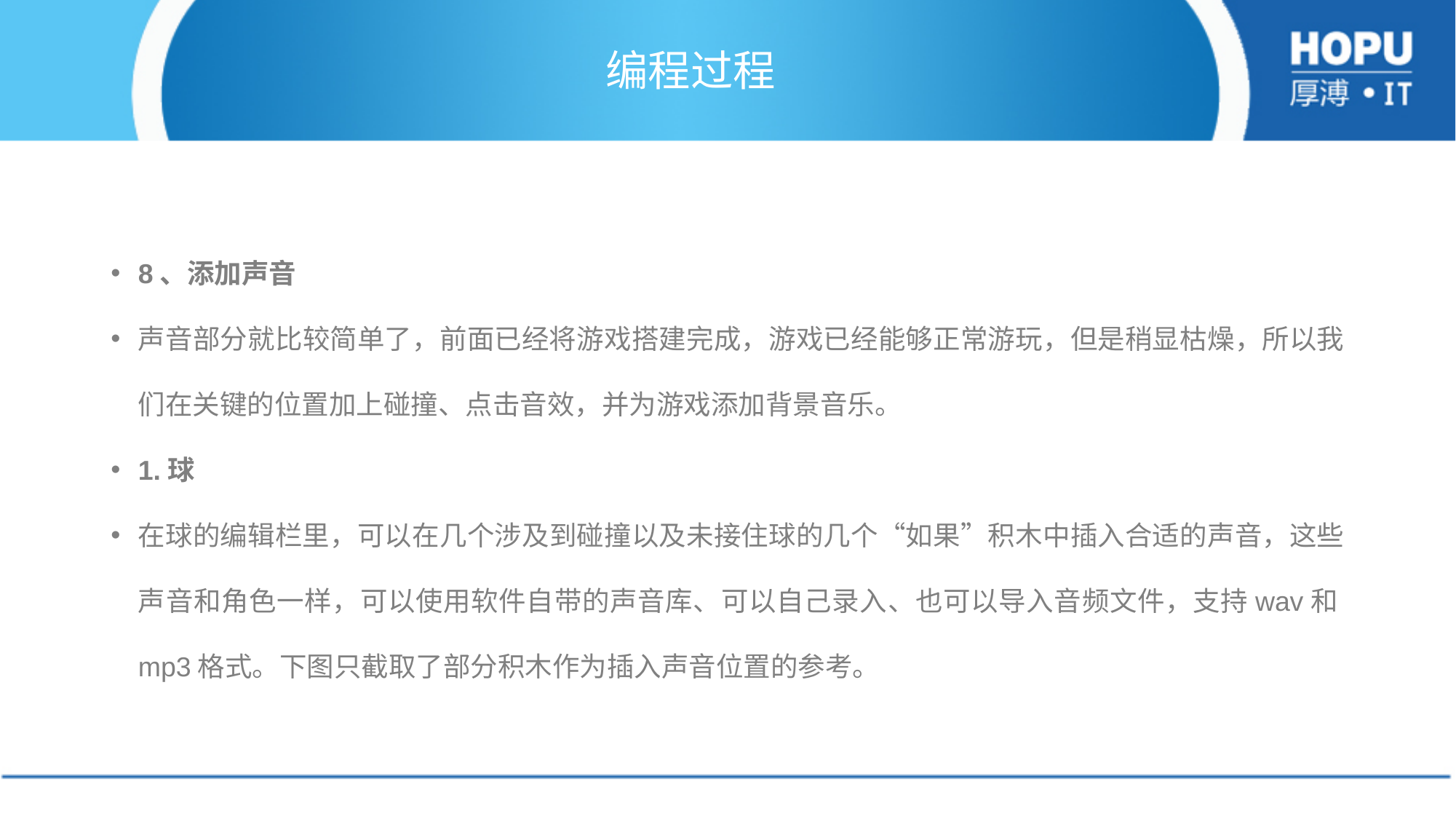

# 编程过程
8、添加声音
声音部分就比较简单了，前面已经将游戏搭建完成，游戏已经能够正常游玩，但是稍显枯燥，所以我们在关键的位置加上碰撞、点击音效，并为游戏添加背景音乐。
1.球
在球的编辑栏里，可以在几个涉及到碰撞以及未接住球的几个“如果”积木中插入合适的声音，这些声音和角色一样，可以使用软件自带的声音库、可以自己录入、也可以导入音频文件，支持wav和mp3格式。下图只截取了部分积木作为插入声音位置的参考。